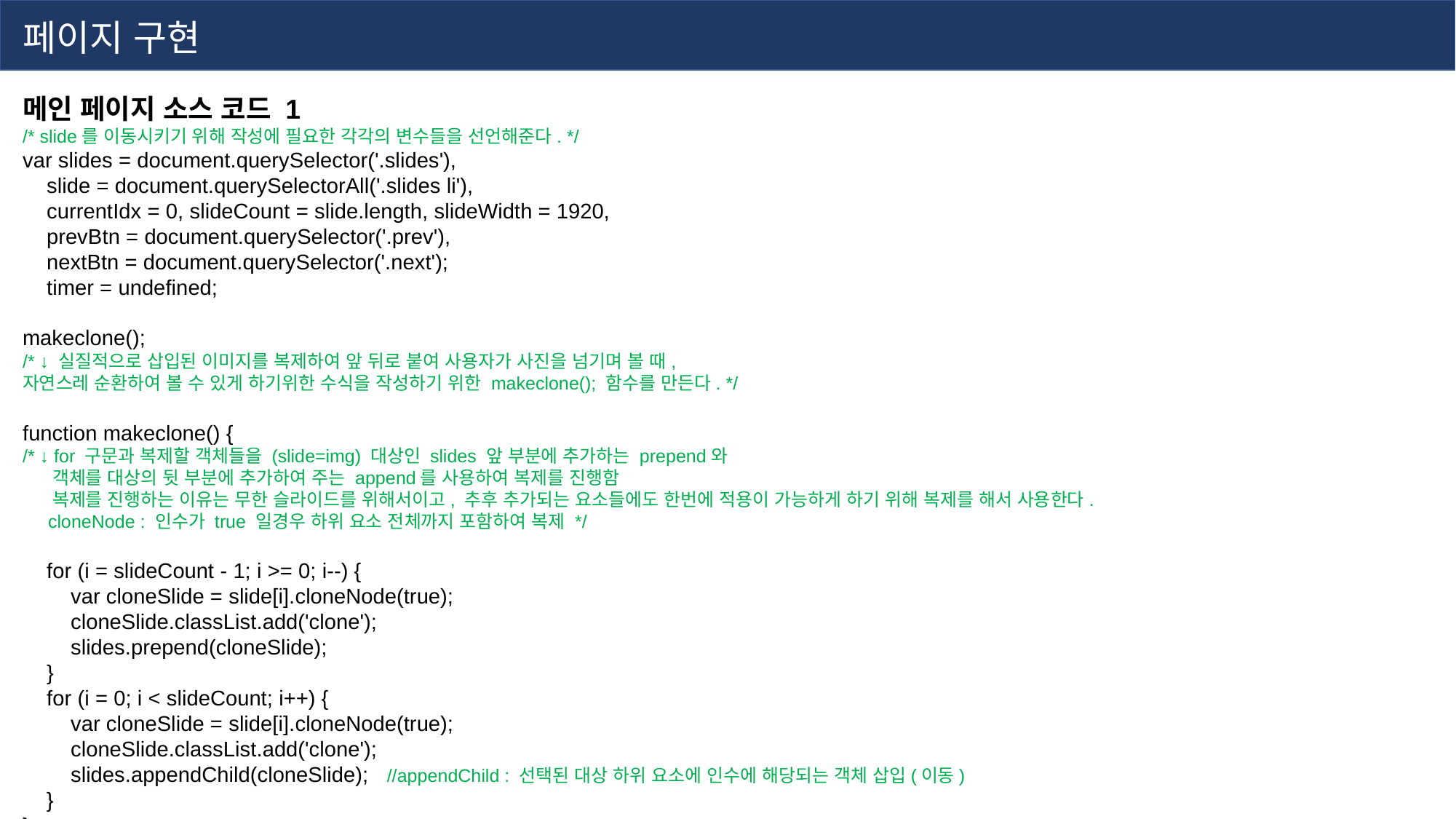

페이지 구현
메인 페이지 소스 코드 1
/* slide를 이동시키기 위해 작성에 필요한 각각의 변수들을 선언해준다. */
var slides = document.querySelector('.slides'),
    slide = document.querySelectorAll('.slides li'),
    currentIdx = 0, slideCount = slide.length, slideWidth = 1920,
    prevBtn = document.querySelector('.prev'),
    nextBtn = document.querySelector('.next');
    timer = undefined;

makeclone();
/* ↓ 실질적으로 삽입된 이미지를 복제하여 앞 뒤로 붙여 사용자가 사진을 넘기며 볼 때,
자연스레 순환하여 볼 수 있게 하기위한 수식을 작성하기 위한 makeclone(); 함수를 만든다. */
function makeclone() {
/* ↓ for 구문과 복제할 객체들을 (slide=img) 대상인 slides 앞 부분에 추가하는 prepend와
     객체를 대상의 뒷 부분에 추가하여 주는 append를 사용하여 복제를 진행함
     복제를 진행하는 이유는 무한 슬라이드를 위해서이고, 추후 추가되는 요소들에도 한번에 적용이 가능하게 하기 위해 복제를 해서 사용한다.
     cloneNode : 인수가 true 일경우 하위 요소 전체까지 포함하여 복제 */
    for (i = slideCount - 1; i >= 0; i--) {
        var cloneSlide = slide[i].cloneNode(true);
        cloneSlide.classList.add('clone');
        slides.prepend(cloneSlide);
    }
    for (i = 0; i < slideCount; i++) {
        var cloneSlide = slide[i].cloneNode(true);
        cloneSlide.classList.add('clone');
        slides.appendChild(cloneSlide);   //appendChild : 선택된 대상 하위 요소에 인수에 해당되는 객체 삽입(이동)
    }
}